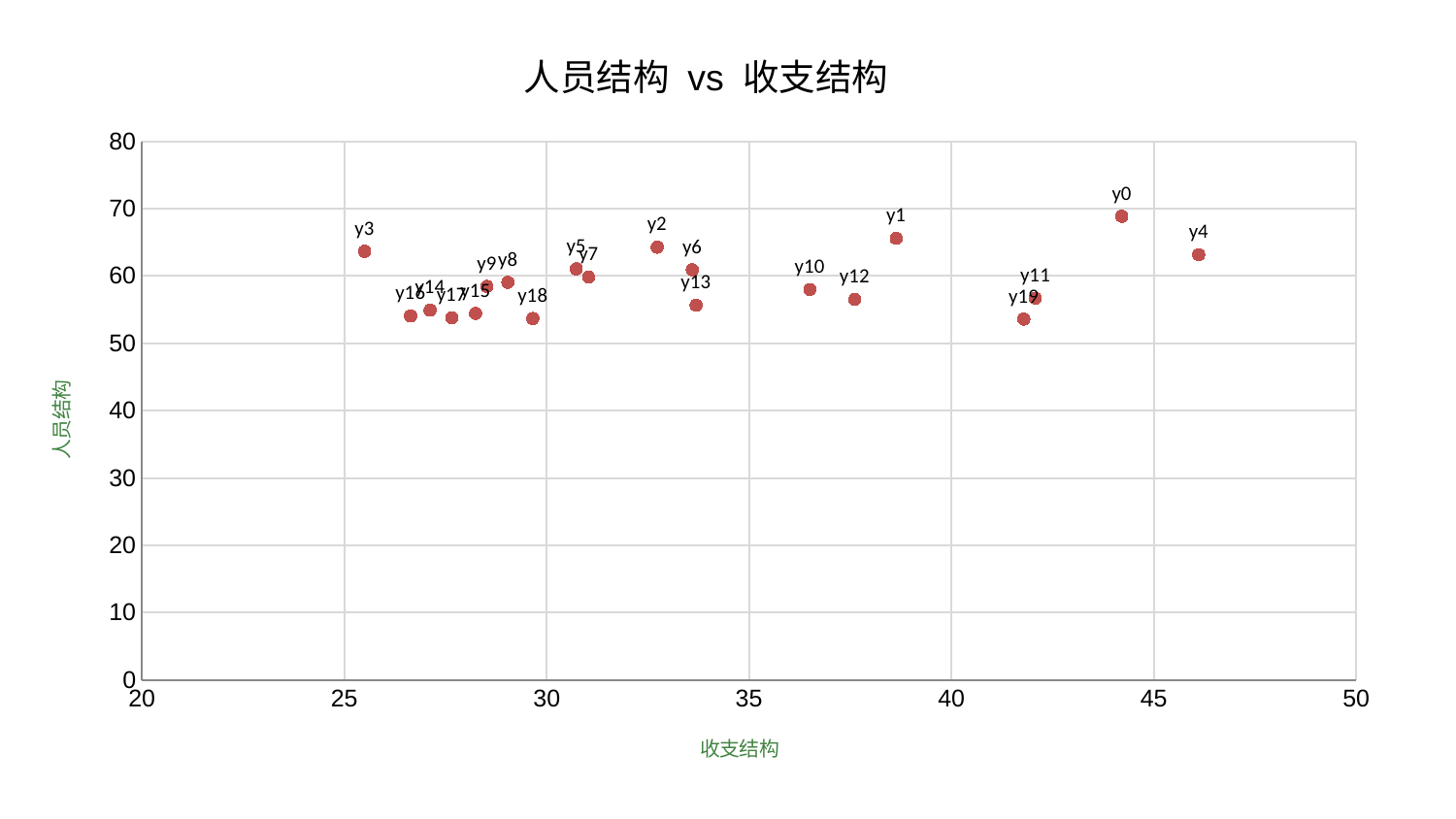

### Chart: 人员结构 vs 收支结构

| Category | 人员结构 |
|---|---|
24